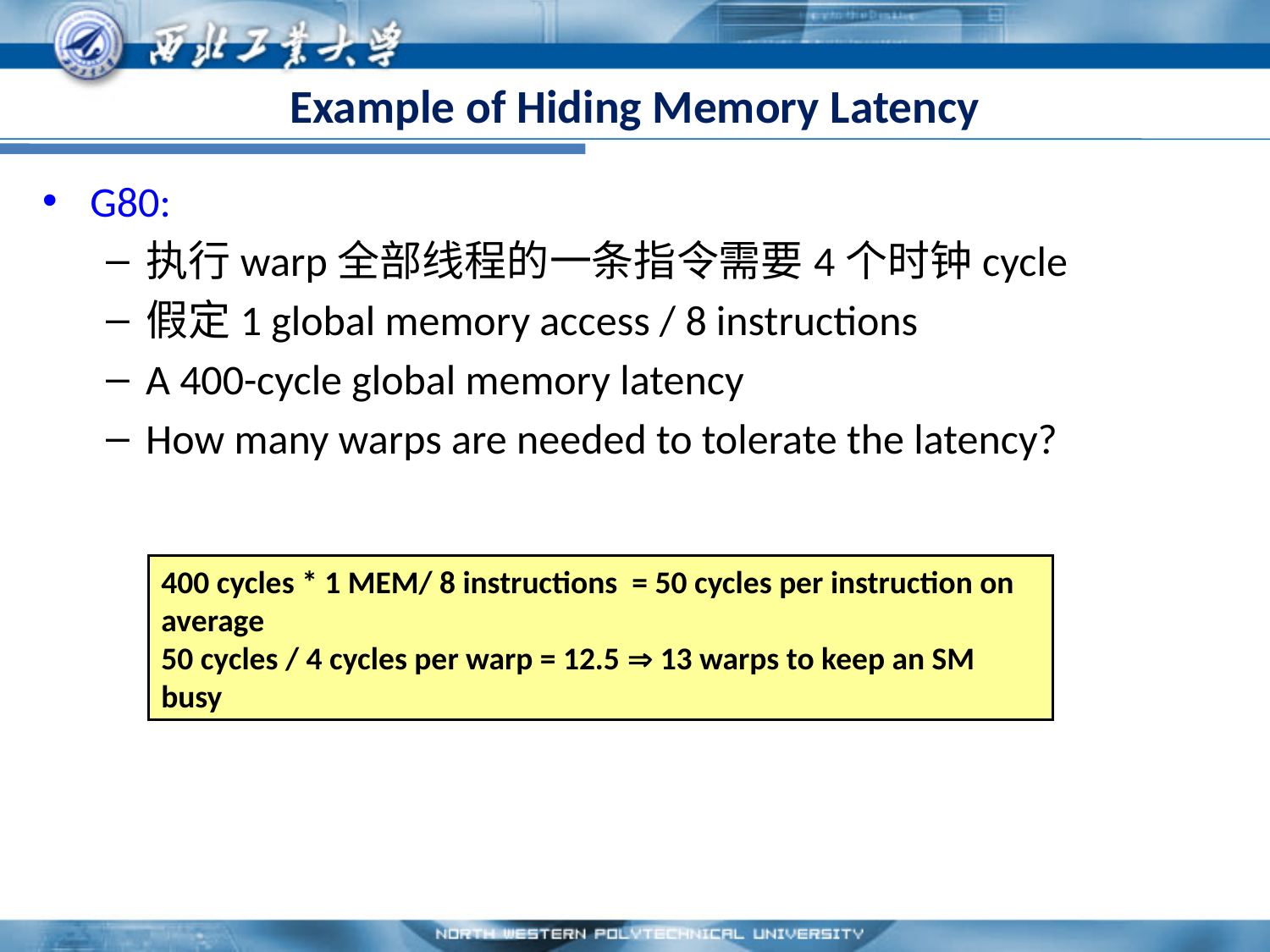

# Example of Hiding Memory Latency
G80:
执行warp全部线程的一条指令需要4个时钟cycle
假定1 global memory access / 8 instructions
A 400-cycle global memory latency
How many warps are needed to tolerate the latency?

400 cycles * 1 MEM/ 8 instructions  = 50 cycles per instruction on average
50 cycles / 4 cycles per warp = 12.5 ⇒ 13 warps to keep an SM busy